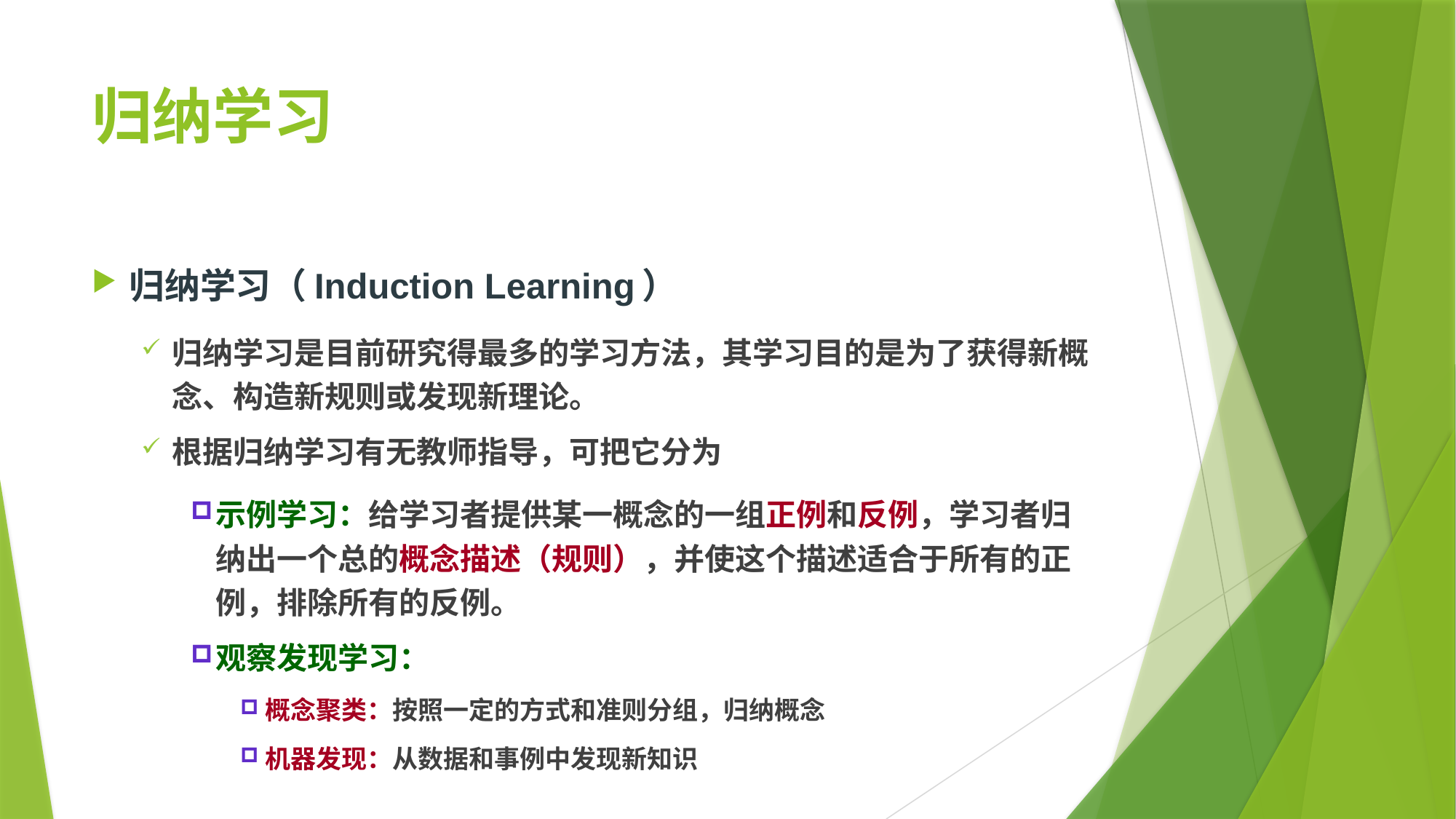

# 归纳学习
归纳学习（Induction Learning）
归纳学习是目前研究得最多的学习方法，其学习目的是为了获得新概念、构造新规则或发现新理论。
根据归纳学习有无教师指导，可把它分为
示例学习：给学习者提供某一概念的一组正例和反例，学习者归纳出一个总的概念描述（规则），并使这个描述适合于所有的正例，排除所有的反例。
观察发现学习：
概念聚类：按照一定的方式和准则分组，归纳概念
机器发现：从数据和事例中发现新知识